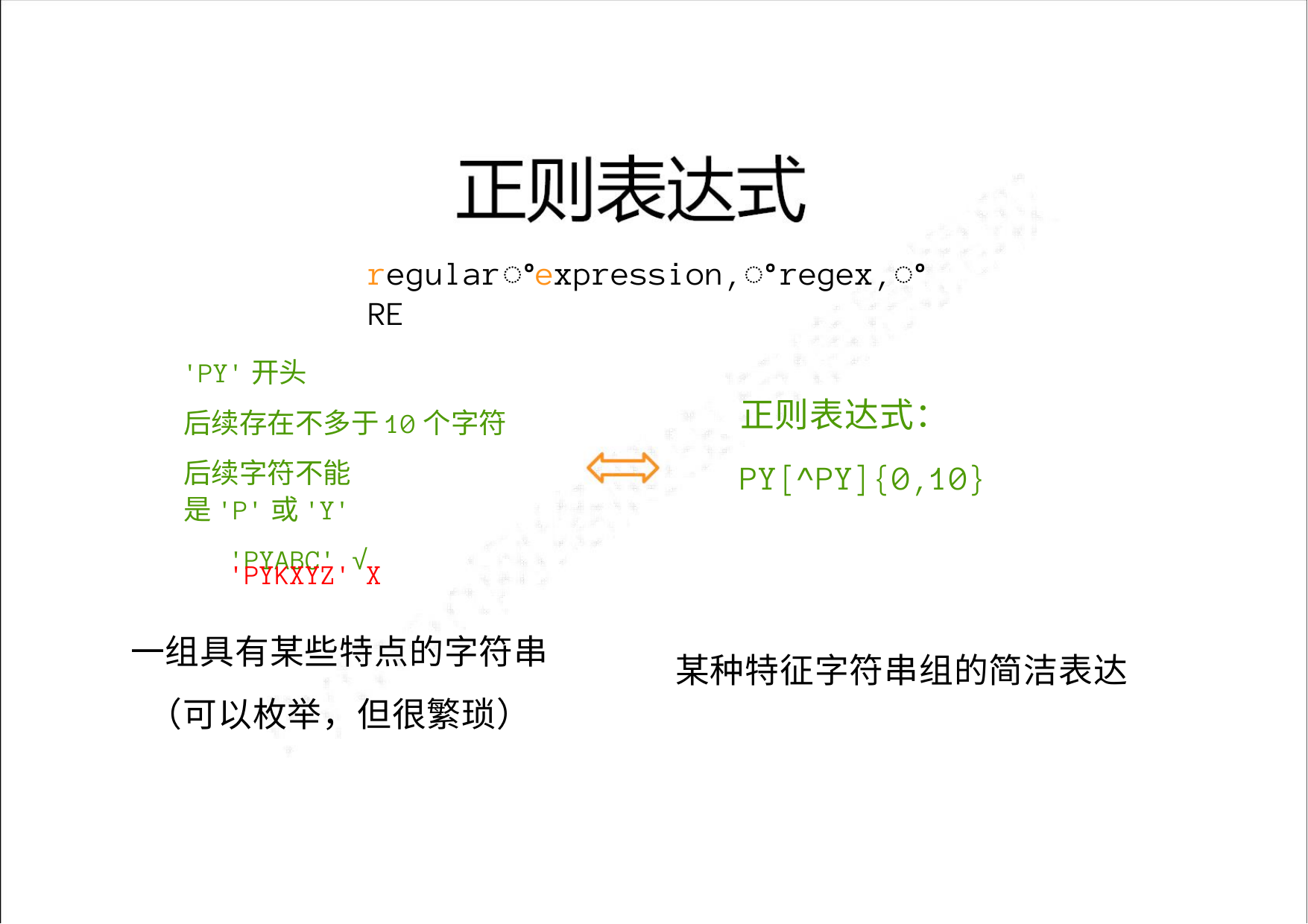

regularꢀexpression,ꢀregex,ꢀRE
'PY'开头
正则表达式：
后续存在不多于10个字符
后续字符不能是'P'或'Y'
'PYABC' √
PY[^PY]{0,10}
'PYKXYZ' X
一组具有某些特点的字符串
（可以枚举，但很繁琐）
某种特征字符串组的简洁表达